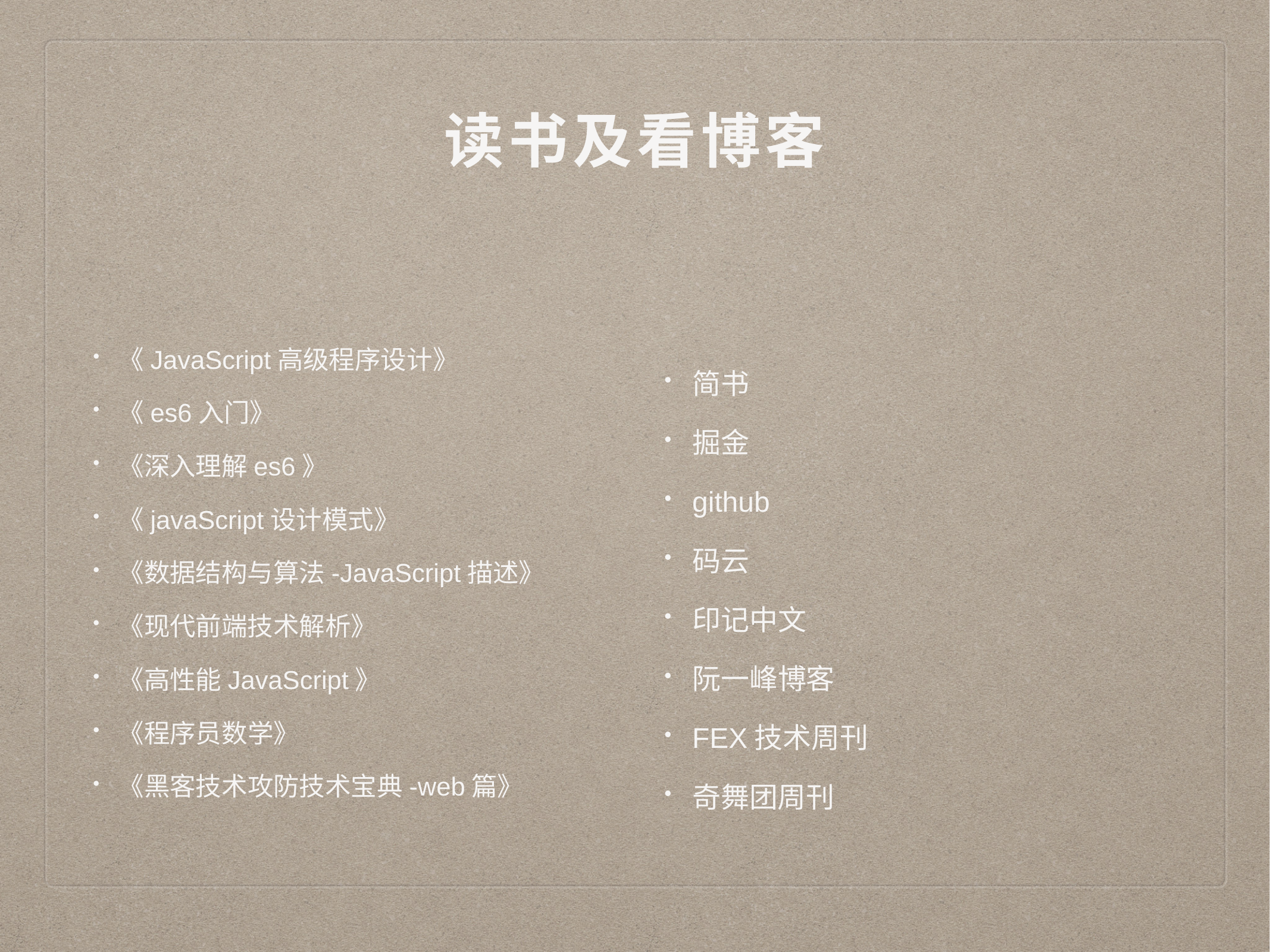

# 读书及看博客

《JavaScript高级程序设计》
《es6入门》
《深入理解es6》
《javaScript设计模式》
《数据结构与算法-JavaScript描述》
《现代前端技术解析》
《高性能JavaScript》
《程序员数学》
《黑客技术攻防技术宝典-web篇》

简书
掘金
github
码云
印记中文
阮一峰博客
FEX技术周刊
奇舞团周刊